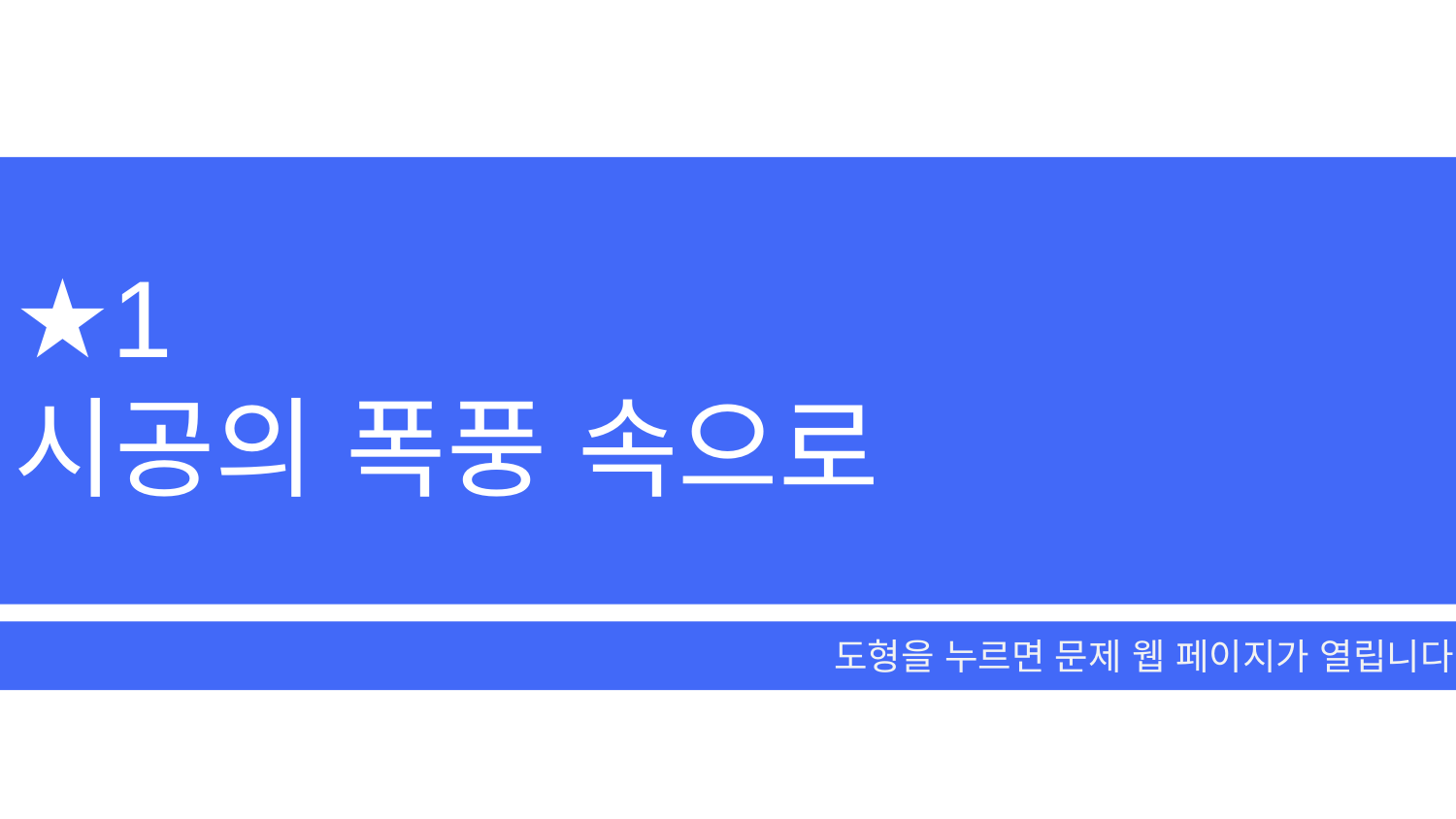

★1
시공의 폭풍 속으로
도형을 누르면 문제 웹 페이지가 열립니다